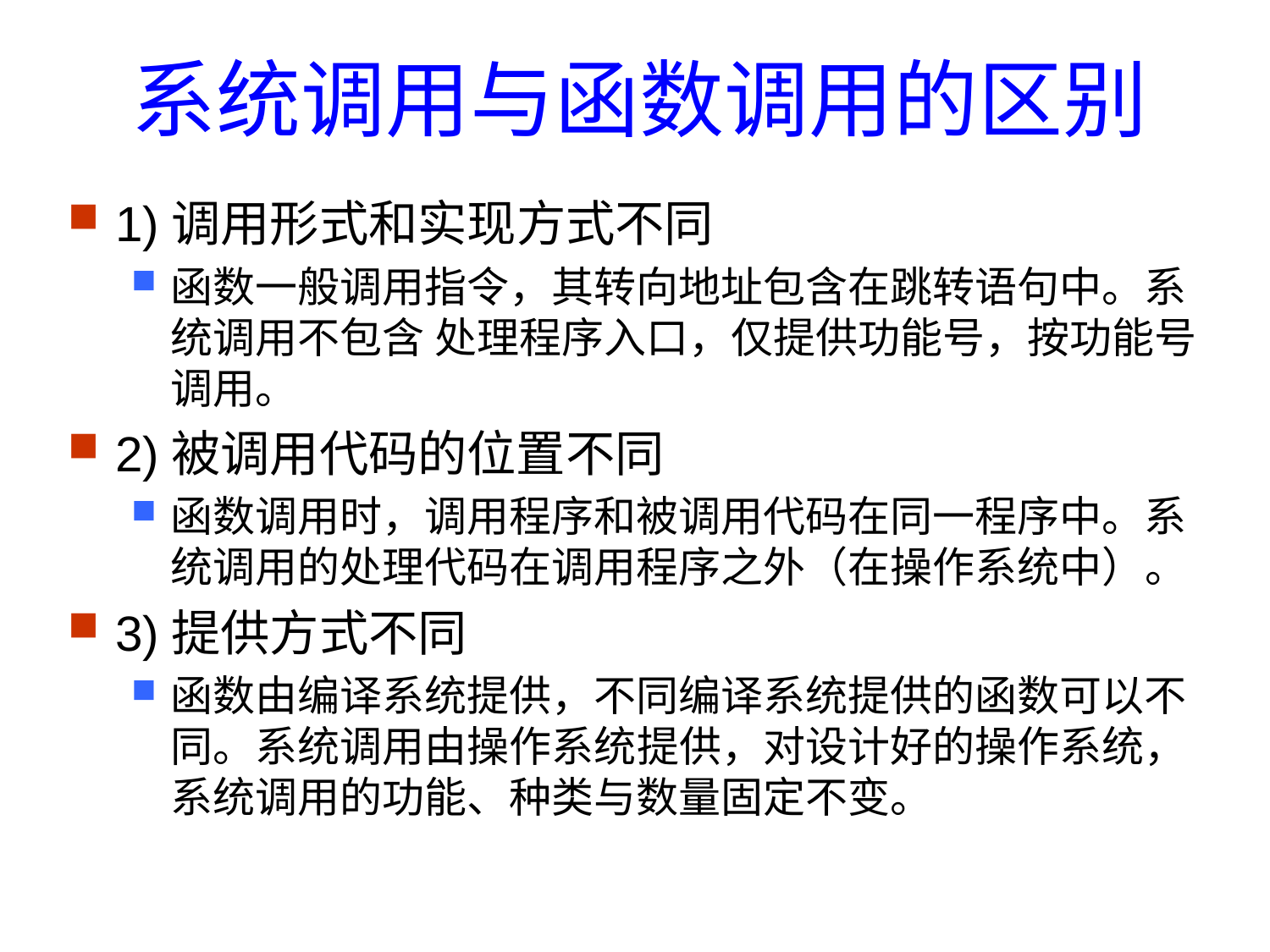

# 系统调用与函数调用的区别
1)调用形式和实现方式不同
函数一般调用指令，其转向地址包含在跳转语句中。系统调用不包含 处理程序入口，仅提供功能号，按功能号调用。
2)被调用代码的位置不同
函数调用时，调用程序和被调用代码在同一程序中。系统调用的处理代码在调用程序之外（在操作系统中）。
3)提供方式不同
函数由编译系统提供，不同编译系统提供的函数可以不同。系统调用由操作系统提供，对设计好的操作系统，系统调用的功能、种类与数量固定不变。